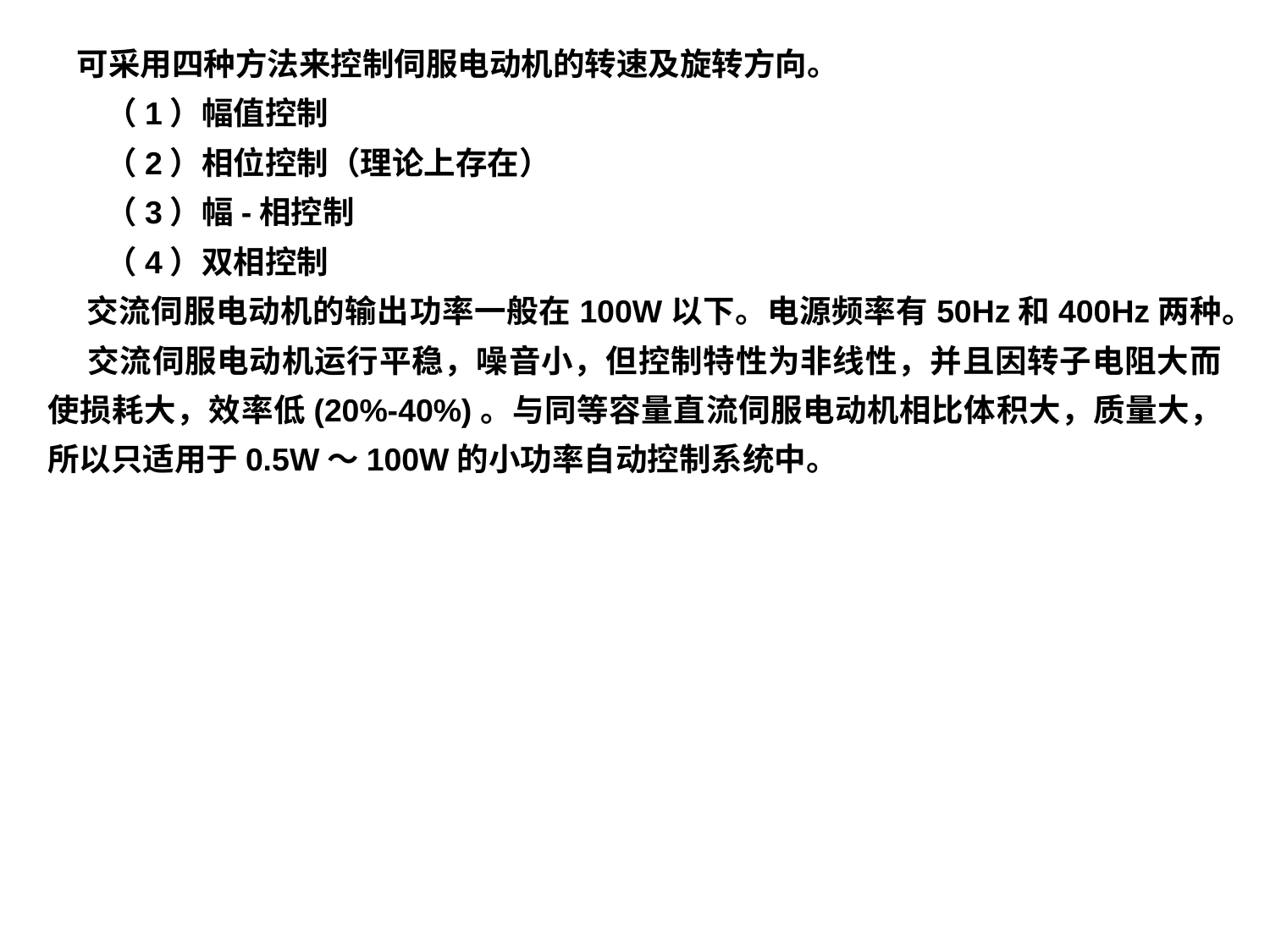

可采用四种方法来控制伺服电动机的转速及旋转方向。
       （1）幅值控制
       （2）相位控制（理论上存在）
       （3）幅-相控制
       （4）双相控制
    交流伺服电动机的输出功率一般在100W以下。电源频率有50Hz和400Hz两种。
    交流伺服电动机运行平稳，噪音小，但控制特性为非线性，并且因转子电阻大而使损耗大，效率低(20%-40%)。与同等容量直流伺服电动机相比体积大，质量大，所以只适用于0.5W～100W的小功率自动控制系统中。